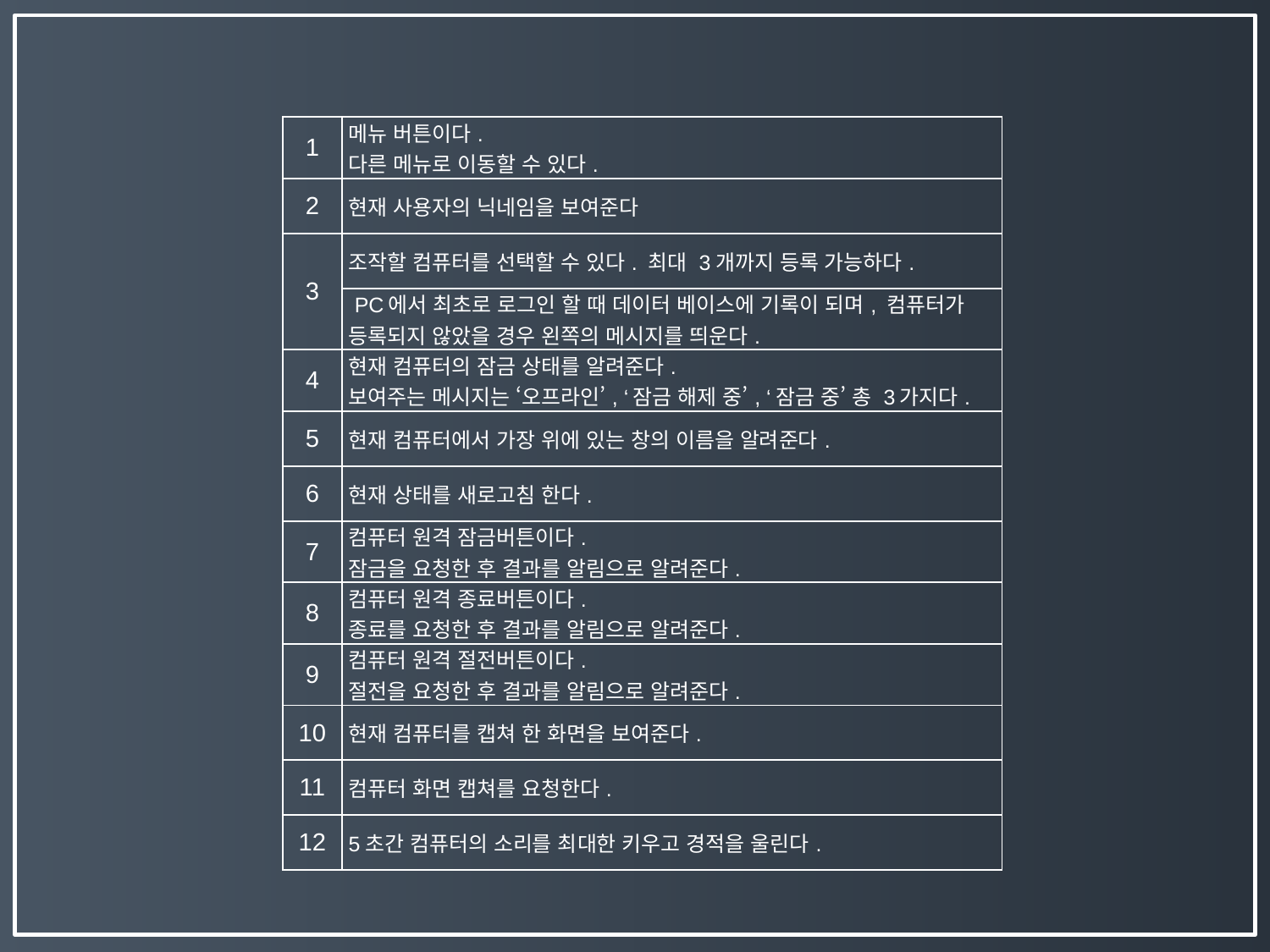

| 1 | 메뉴 버튼이다. 다른 메뉴로 이동할 수 있다. |
| --- | --- |
| 2 | 현재 사용자의 닉네임을 보여준다 |
| 3 | 조작할 컴퓨터를 선택할 수 있다. 최대 3개까지 등록 가능하다. |
|  | PC에서 최초로 로그인 할 때 데이터 베이스에 기록이 되며, 컴퓨터가 등록되지 않았을 경우 왼쪽의 메시지를 띄운다. |
| 4 | 현재 컴퓨터의 잠금 상태를 알려준다. 보여주는 메시지는 ‘오프라인’, ‘잠금 해제 중’, ‘잠금 중’ 총 3가지다. |
| 5 | 현재 컴퓨터에서 가장 위에 있는 창의 이름을 알려준다. |
| 6 | 현재 상태를 새로고침 한다. |
| 7 | 컴퓨터 원격 잠금버튼이다. 잠금을 요청한 후 결과를 알림으로 알려준다. |
| 8 | 컴퓨터 원격 종료버튼이다. 종료를 요청한 후 결과를 알림으로 알려준다. |
| 9 | 컴퓨터 원격 절전버튼이다. 절전을 요청한 후 결과를 알림으로 알려준다. |
| 10 | 현재 컴퓨터를 캡쳐 한 화면을 보여준다. |
| 11 | 컴퓨터 화면 캡쳐를 요청한다. |
| 12 | 5초간 컴퓨터의 소리를 최대한 키우고 경적을 울린다. |